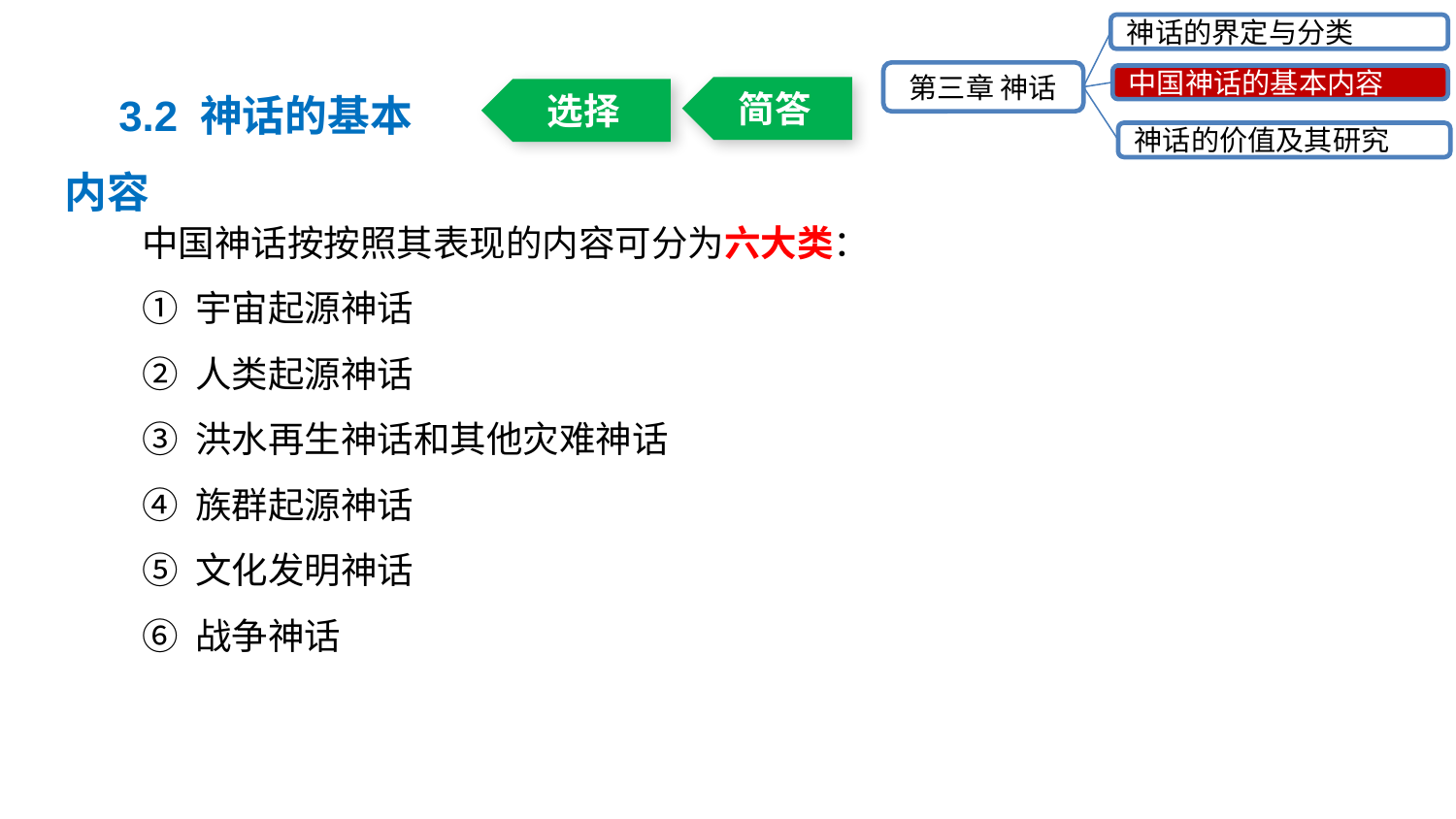

神话的界定与分类
第三章 神话
中国神话的基本内容
神话的价值及其研究
3.2 神话的基本内容
简答
选择
中国神话按按照其表现的内容可分为六大类：
① 宇宙起源神话
② 人类起源神话
③ 洪水再生神话和其他灾难神话
④ 族群起源神话
⑤ 文化发明神话
⑥ 战争神话